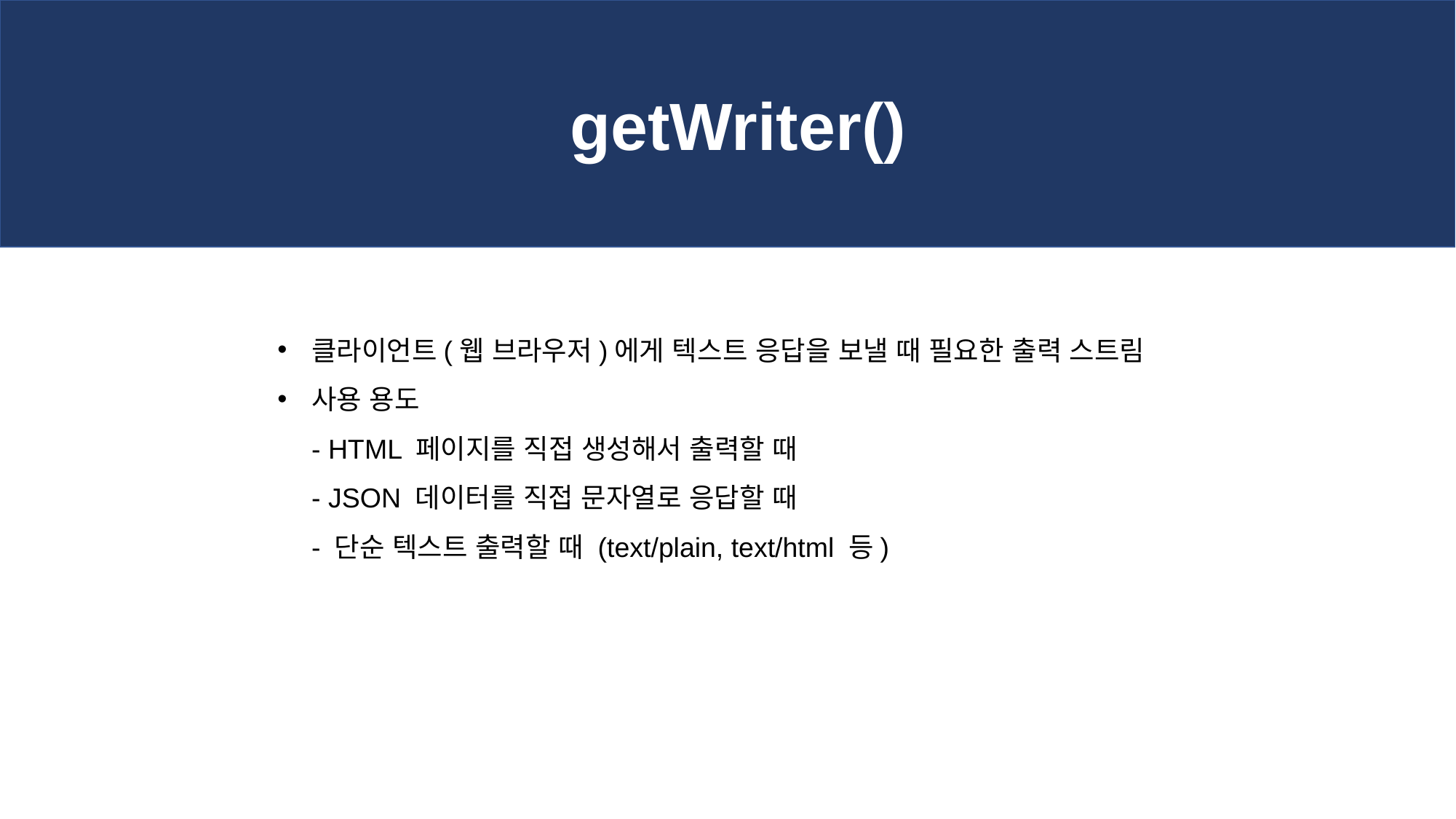

getWriter()
클라이언트(웹 브라우저)에게 텍스트 응답을 보낼 때 필요한 출력 스트림
사용 용도
- HTML 페이지를 직접 생성해서 출력할 때
- JSON 데이터를 직접 문자열로 응답할 때
- 단순 텍스트 출력할 때 (text/plain, text/html 등)